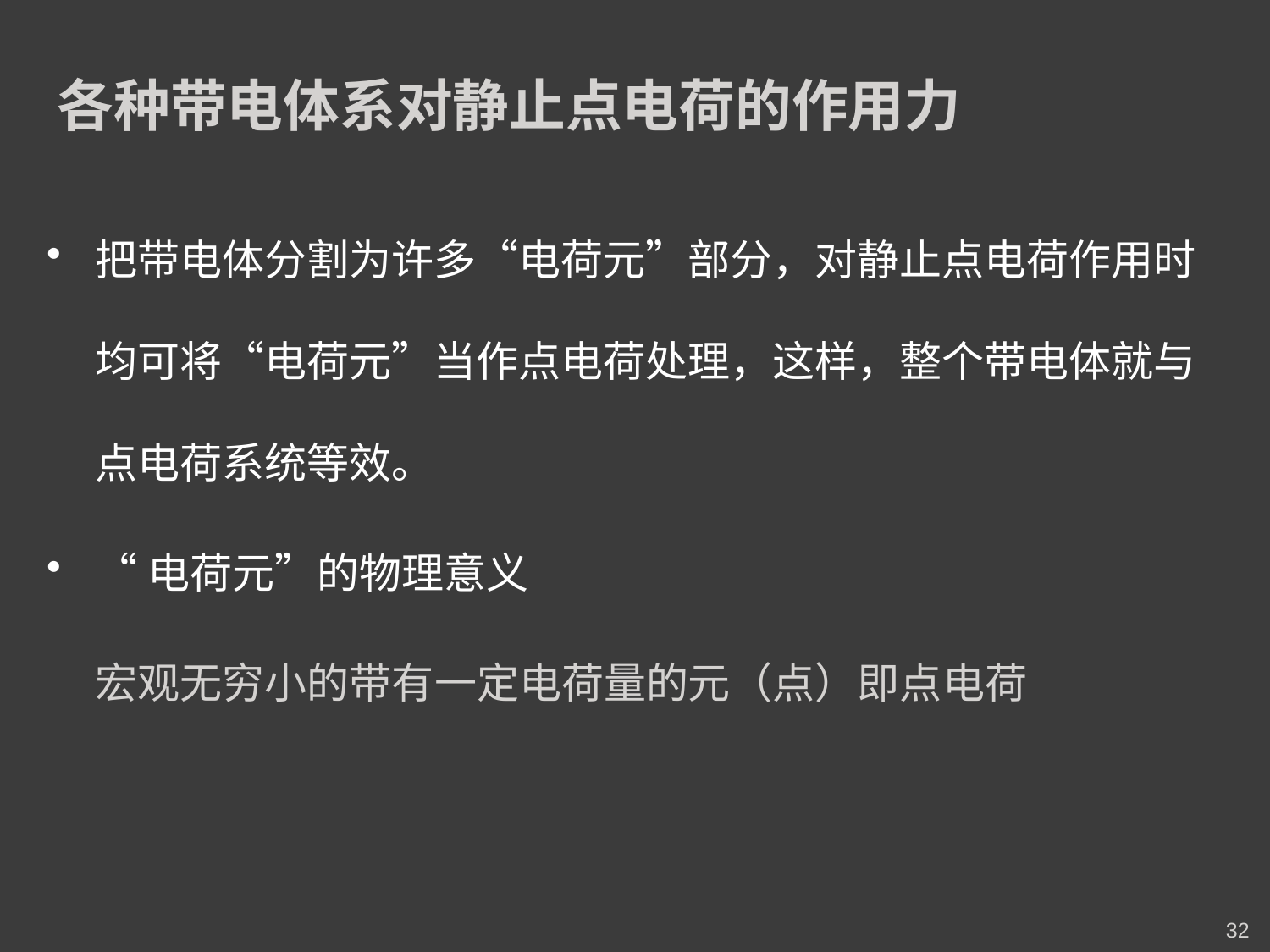

# 各种带电体系对静止点电荷的作用力
把带电体分割为许多“电荷元”部分，对静止点电荷作用时均可将“电荷元”当作点电荷处理，这样，整个带电体就与点电荷系统等效。
“电荷元”的物理意义
    宏观无穷小的带有一定电荷量的元（点）即点电荷

32